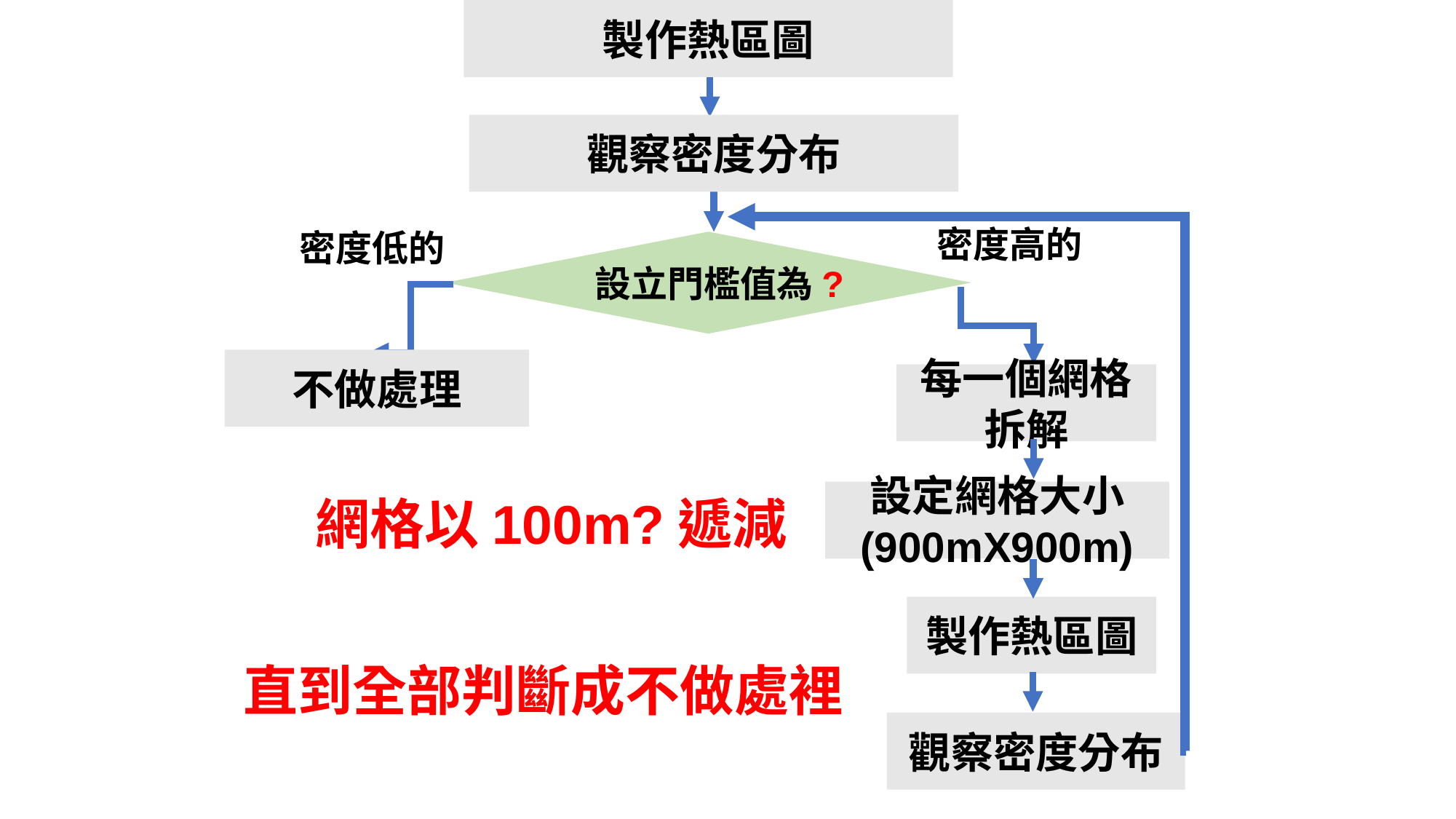

製作熱區圖
觀察密度分布
密度高的
密度低的
設立門檻值為?
不做處理
每一個網格拆解
設定網格大小
(900mX900m)
網格以100m?遞減
製作熱區圖
直到全部判斷成不做處裡
觀察密度分布